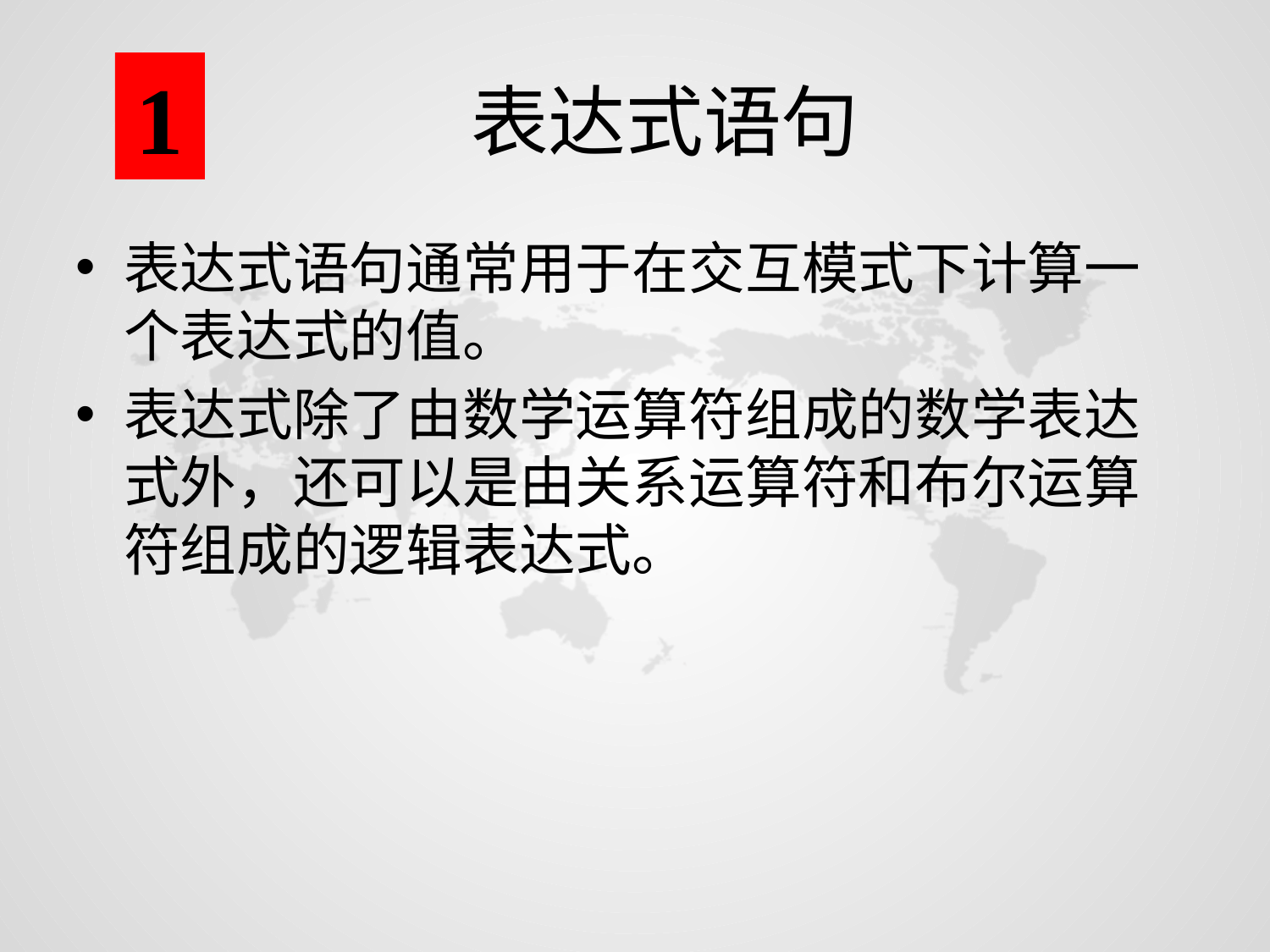

1
# 表达式语句
表达式语句通常用于在交互模式下计算一个表达式的值。
表达式除了由数学运算符组成的数学表达式外，还可以是由关系运算符和布尔运算符组成的逻辑表达式。